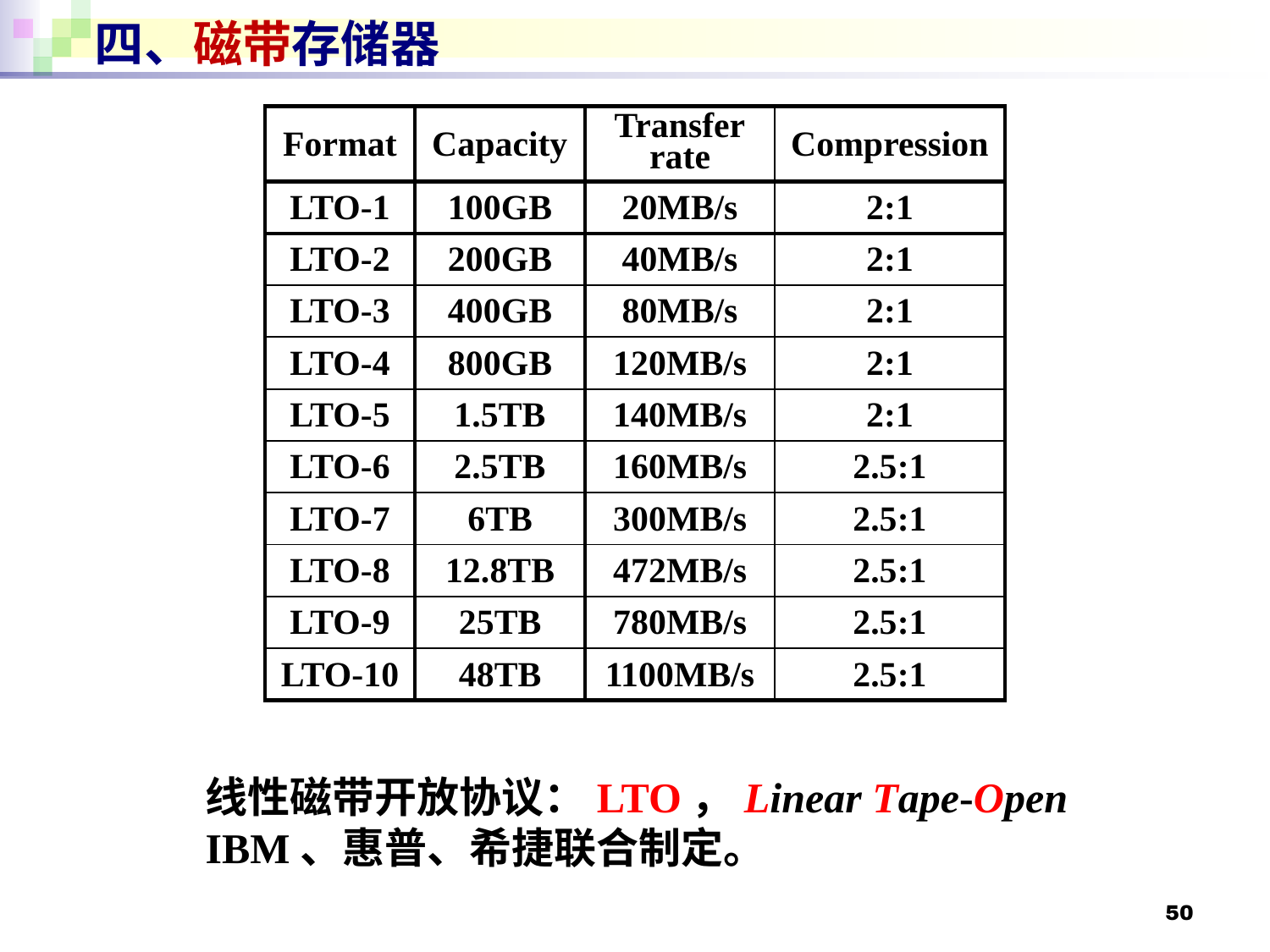

# 四、磁带存储器
| Format | Capacity | Transfer rate | Compression |
| --- | --- | --- | --- |
| LTO-1 | 100GB | 20MB/s | 2:1 |
| LTO-2 | 200GB | 40MB/s | 2:1 |
| LTO-3 | 400GB | 80MB/s | 2:1 |
| LTO-4 | 800GB | 120MB/s | 2:1 |
| LTO-5 | 1.5TB | 140MB/s | 2:1 |
| LTO-6 | 2.5TB | 160MB/s | 2.5:1 |
| LTO-7 | 6TB | 300MB/s | 2.5:1 |
| LTO-8 | 12.8TB | 472MB/s | 2.5:1 |
| LTO-9 | 25TB | 780MB/s | 2.5:1 |
| LTO-10 | 48TB | 1100MB/s | 2.5:1 |
线性磁带开放协议：LTO，Linear Tape-Open
IBM、惠普、希捷联合制定。
50